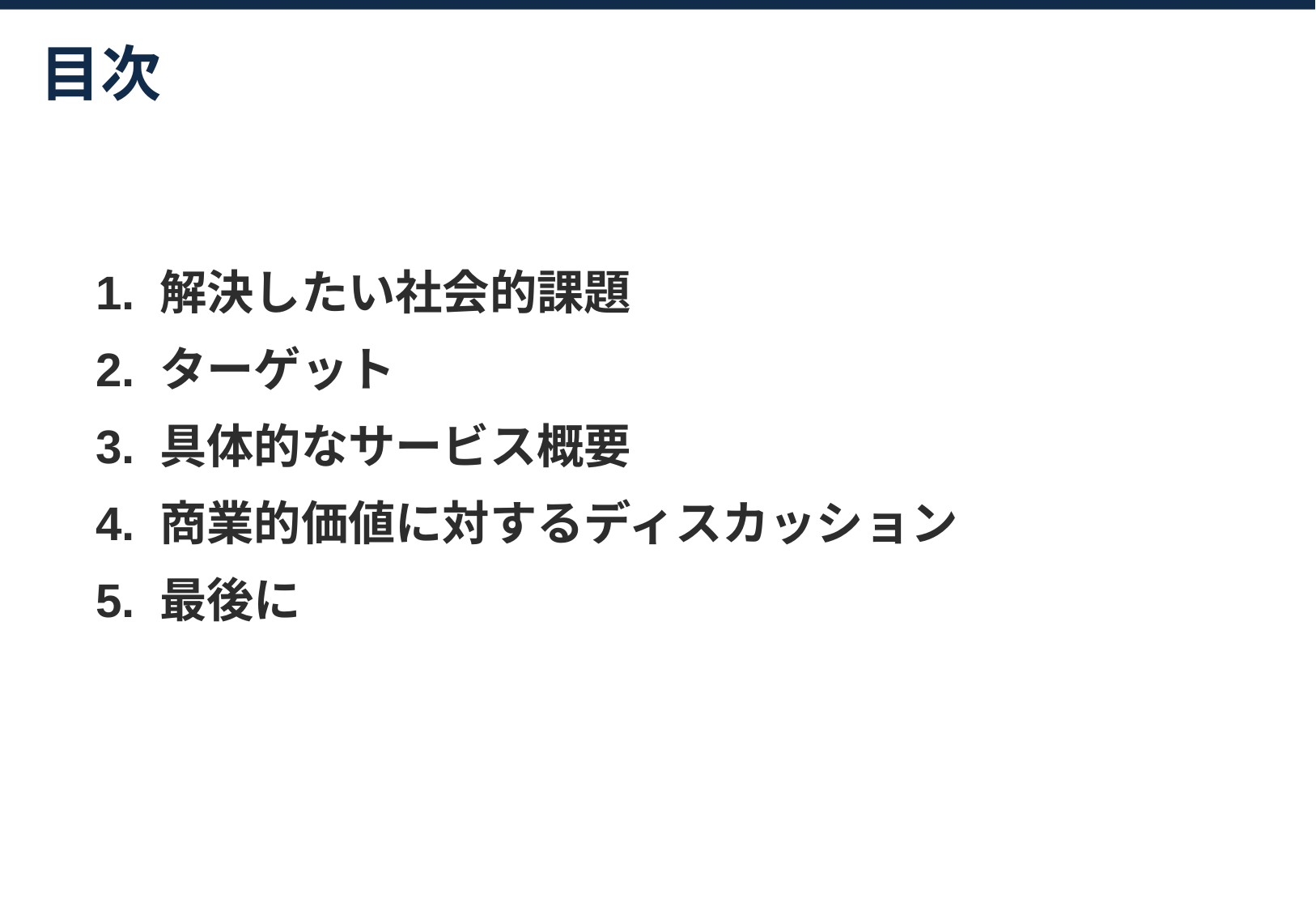

目次
1. 解決したい社会的課題
2. ターゲット
3. 具体的なサービス概要
4. 商業的価値に対するディスカッション
5. 最後に